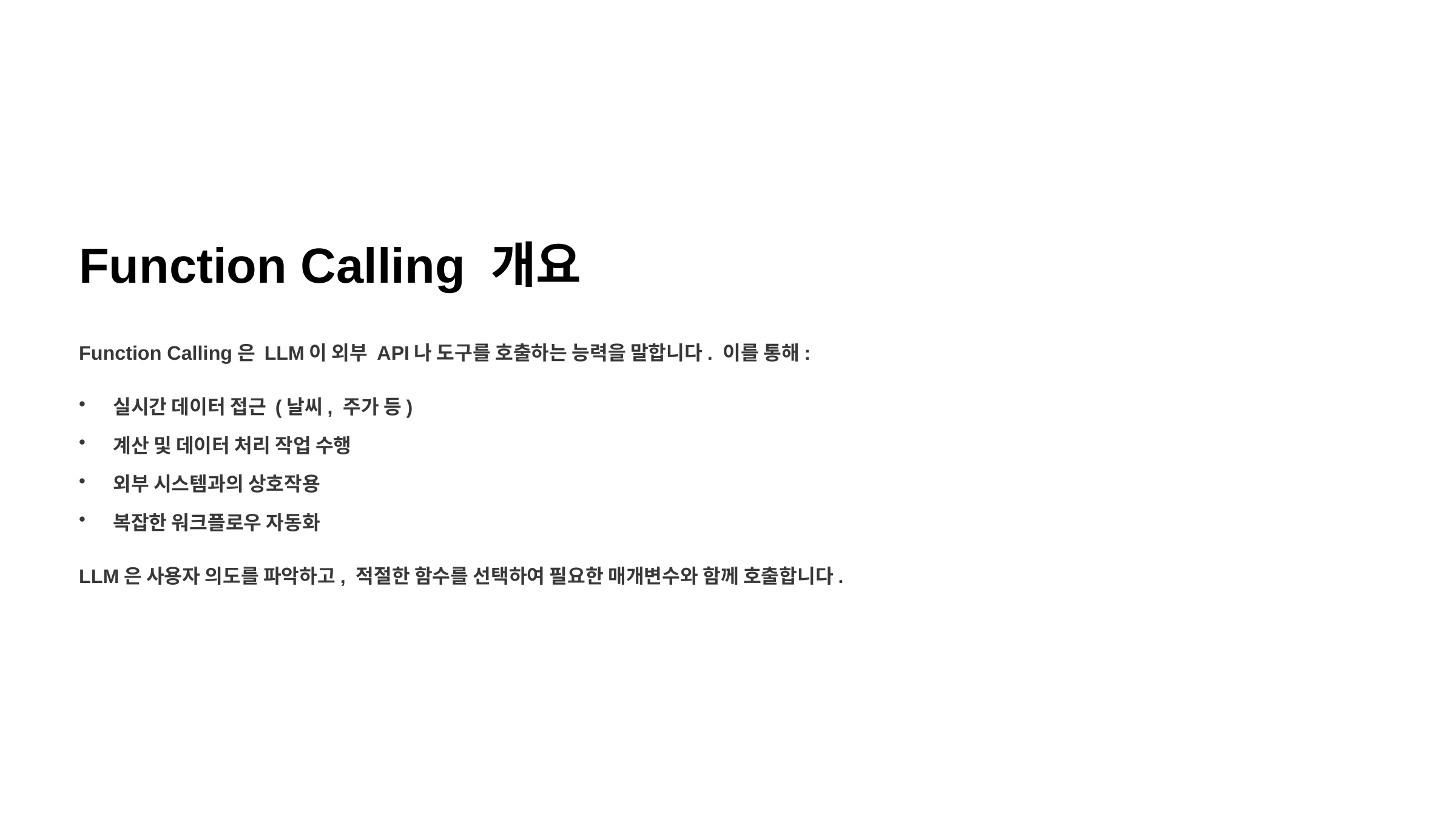

Function Calling 개요
Function Calling은 LLM이 외부 API나 도구를 호출하는 능력을 말합니다. 이를 통해:
실시간 데이터 접근 (날씨, 주가 등)
계산 및 데이터 처리 작업 수행
외부 시스템과의 상호작용
복잡한 워크플로우 자동화
LLM은 사용자 의도를 파악하고, 적절한 함수를 선택하여 필요한 매개변수와 함께 호출합니다.